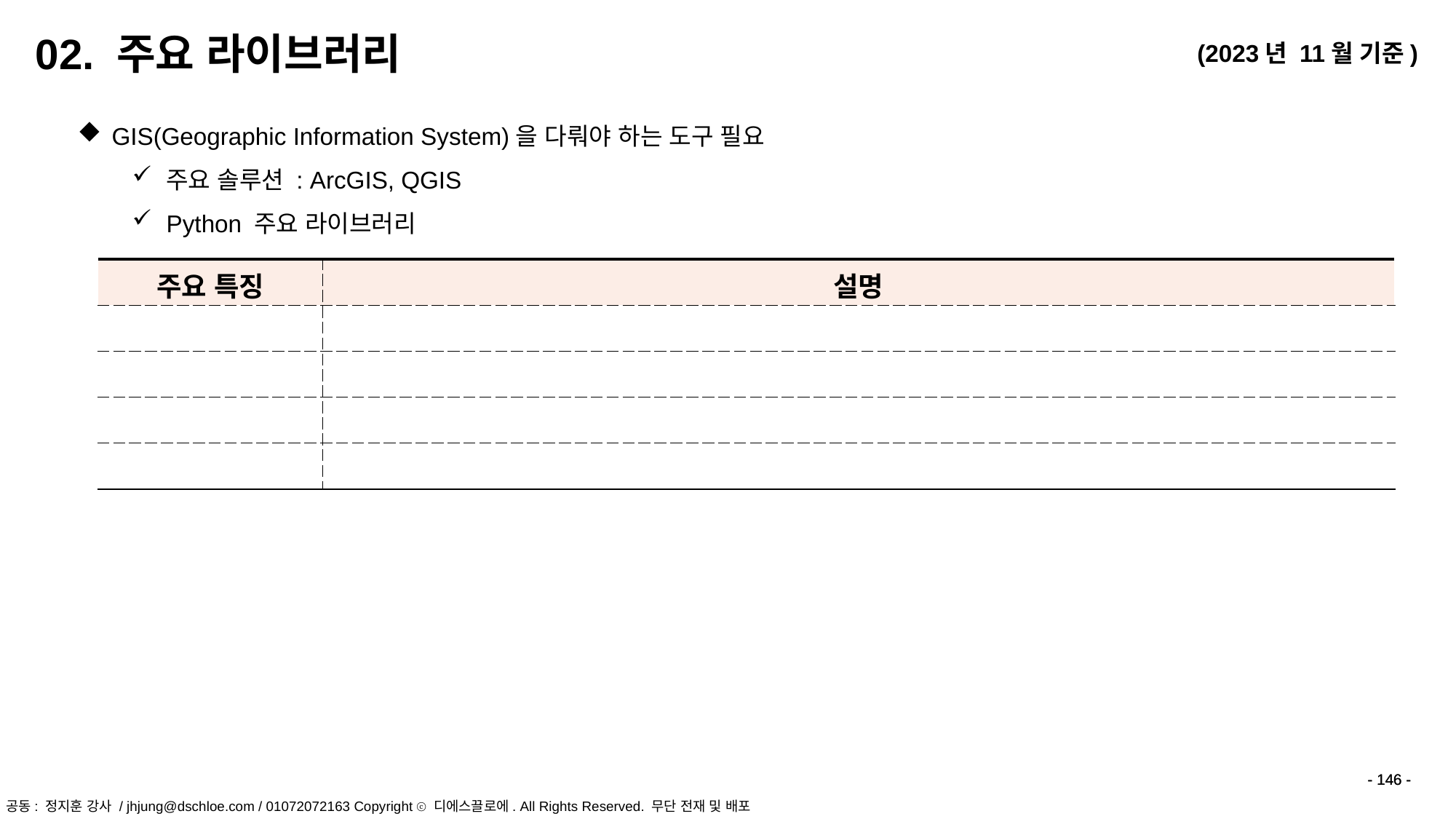

02. 주요 라이브러리
GIS(Geographic Information System)을 다뤄야 하는 도구 필요
주요 솔루션 : ArcGIS, QGIS
Python 주요 라이브러리

| 주요 특징 | 설명 |
| --- | --- |
|  |  |
|  |  |
|  |  |
|  |  |
- 146 -